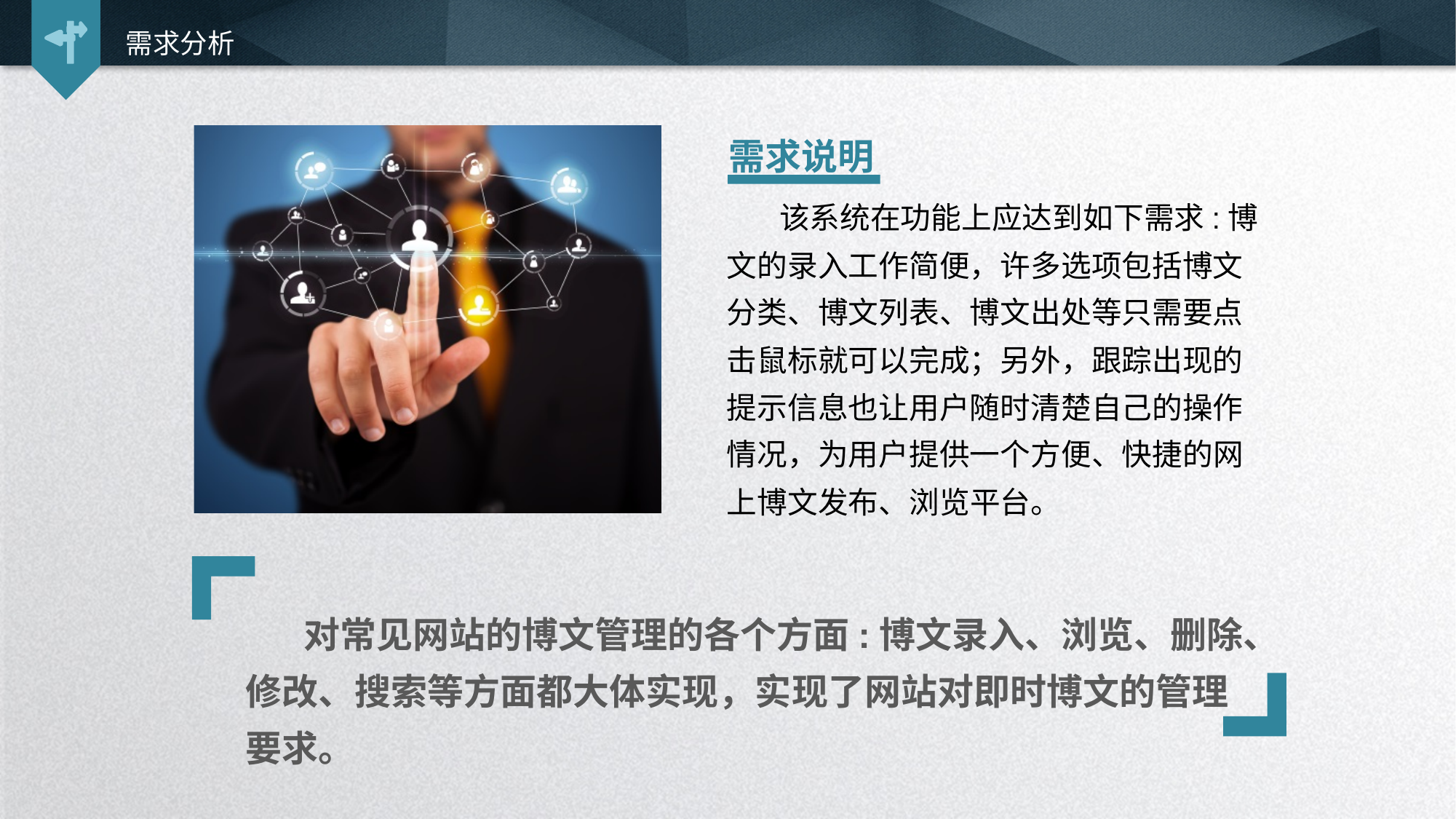

需求分析

需求说明

          该系统在功能上应达到如下需求:博文的录入工作简便，许多选项包括博文分类、博文列表、博文出处等只需要点击鼠标就可以完成；另外，跟踪出现的提示信息也让用户随时清楚自己的操作情况，为用户提供一个方便、快捷的网上博文发布、浏览平台。

           对常见网站的博文管理的各个方面:博文录入、浏览、删除、修改、搜索等方面都大体实现，实现了网站对即时博文的管理要求。

延时符